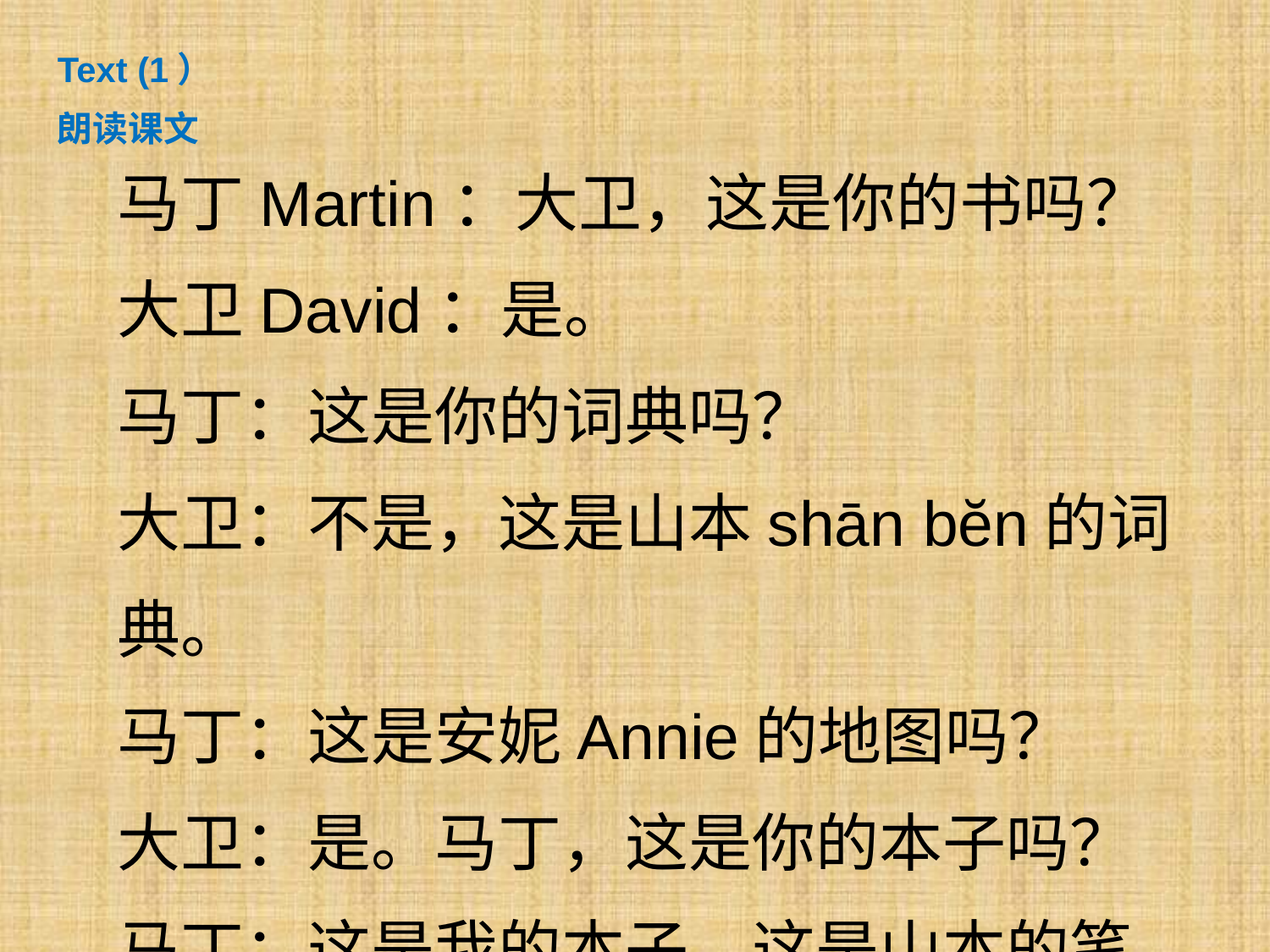

Text (1）
朗读课文
马丁Martin：大卫，这是你的书吗？
大卫David：是。
马丁：这是你的词典吗？
大卫：不是，这是山本shān bĕn的词典。
马丁：这是安妮Annie的地图吗？
大卫：是。马丁，这是你的本子吗？
马丁：这是我的本子。这是山本的笔。